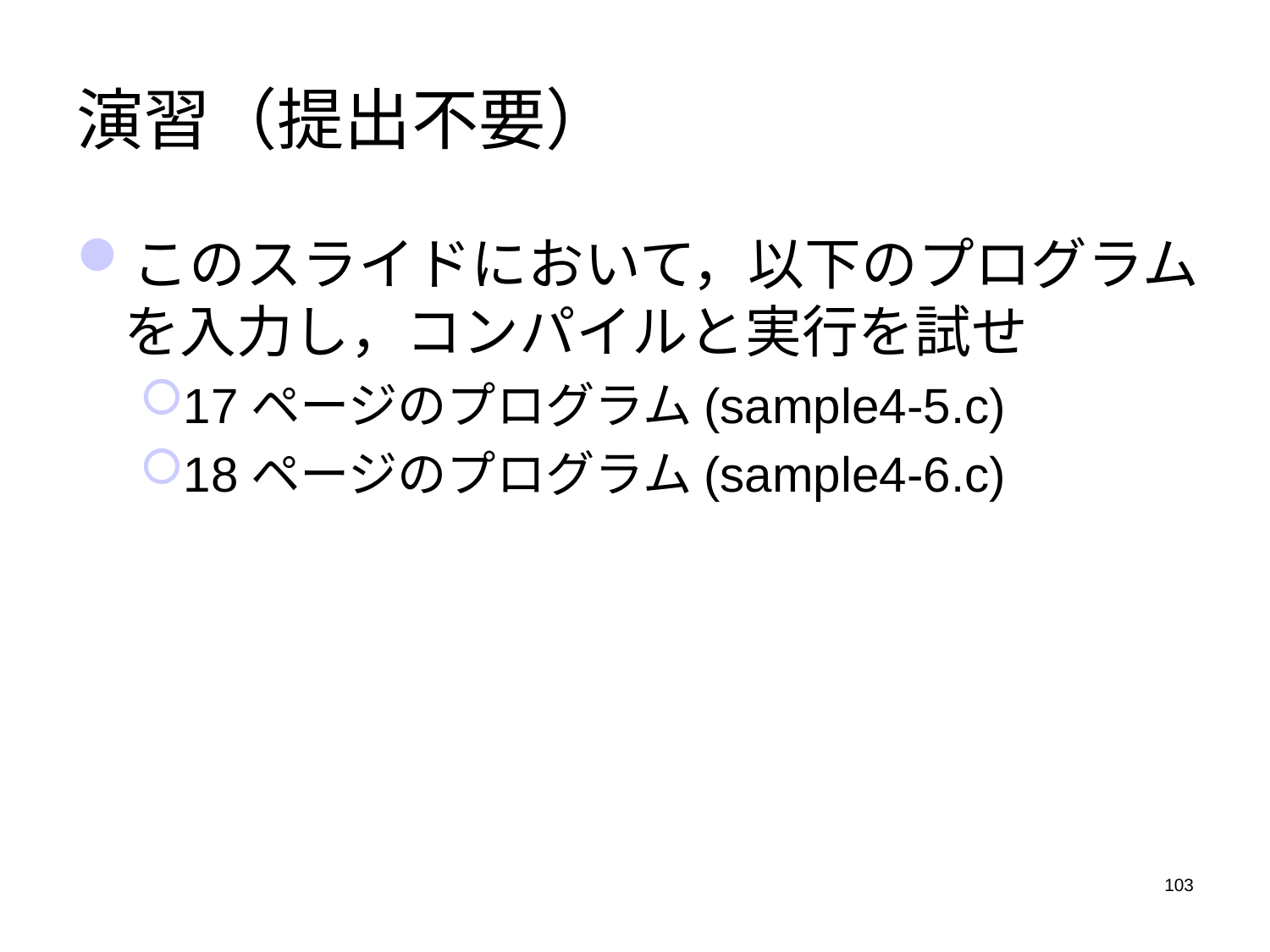

# 演習（提出不要）
このスライドにおいて，以下のプログラムを入力し，コンパイルと実行を試せ
17ページのプログラム(sample4-5.c)
18ページのプログラム(sample4-6.c)

103